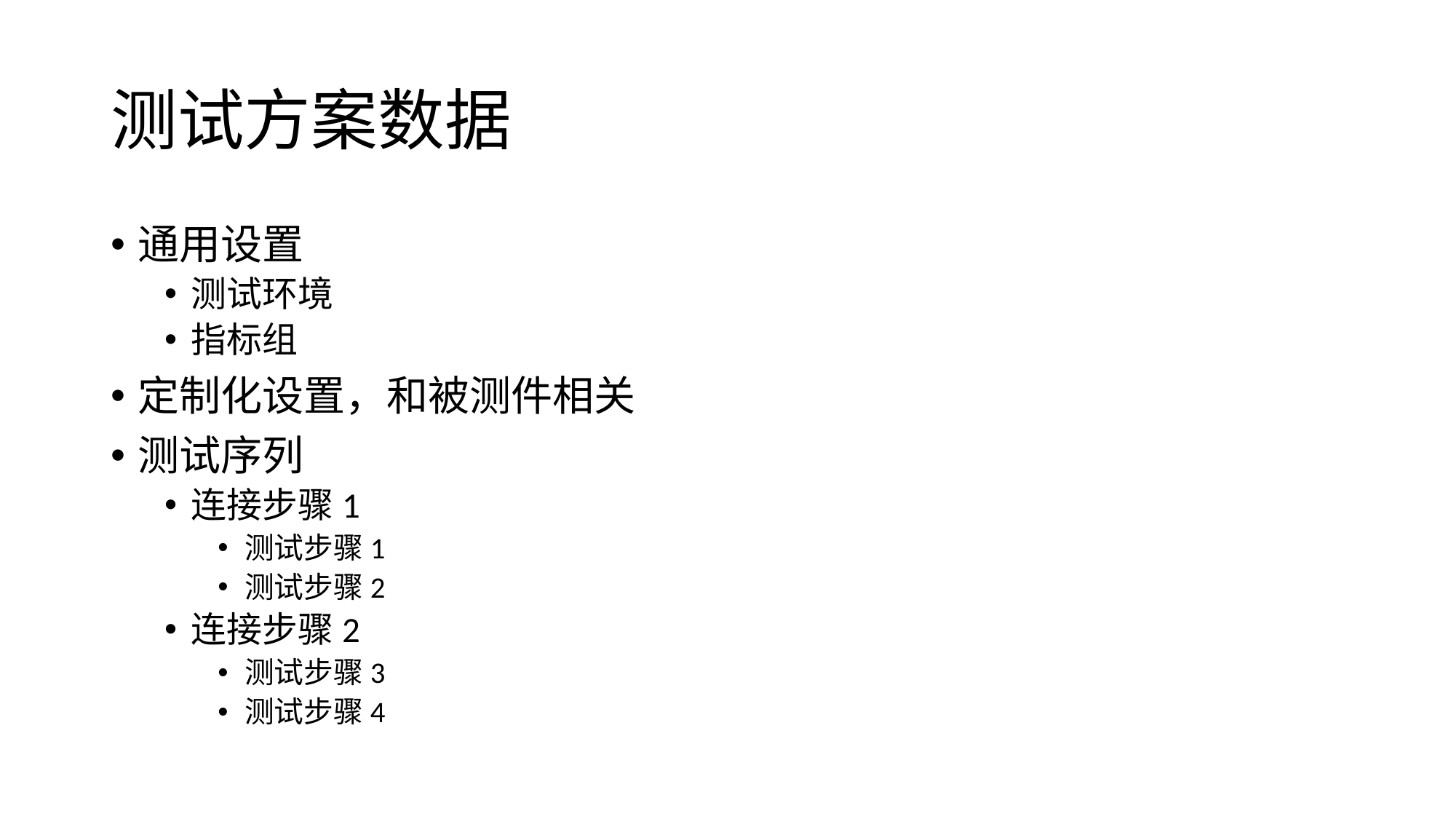

# 测试方案数据
通用设置
测试环境
指标组
定制化设置，和被测件相关
测试序列
连接步骤1
测试步骤1
测试步骤2
连接步骤2
测试步骤3
测试步骤4